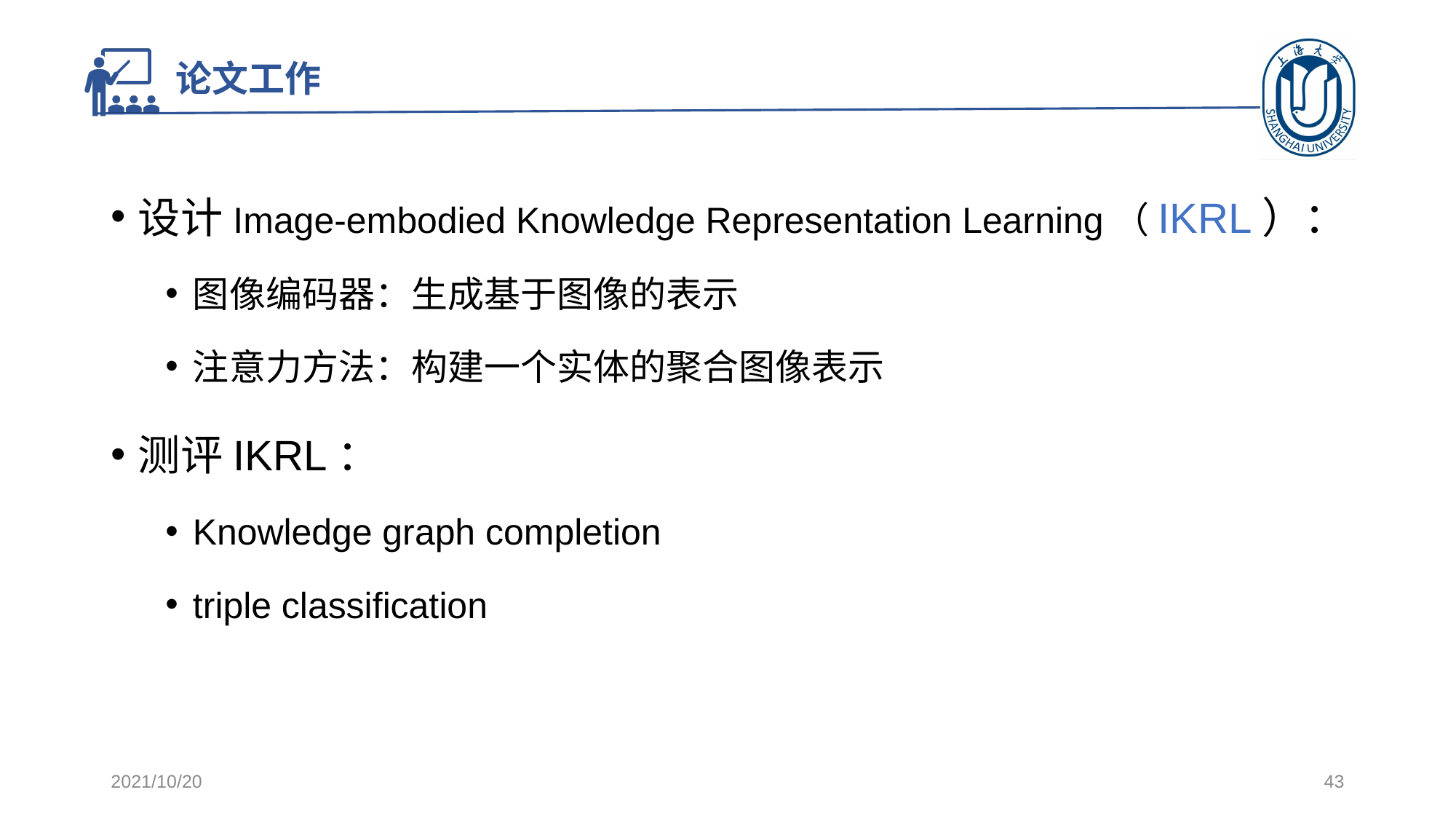

# 论文工作
设计Image-embodied Knowledge Representation Learning（IKRL）：
图像编码器：生成基于图像的表示
注意力方法：构建一个实体的聚合图像表示
测评IKRL：
Knowledge graph completion
triple classification

2021/10/20

43